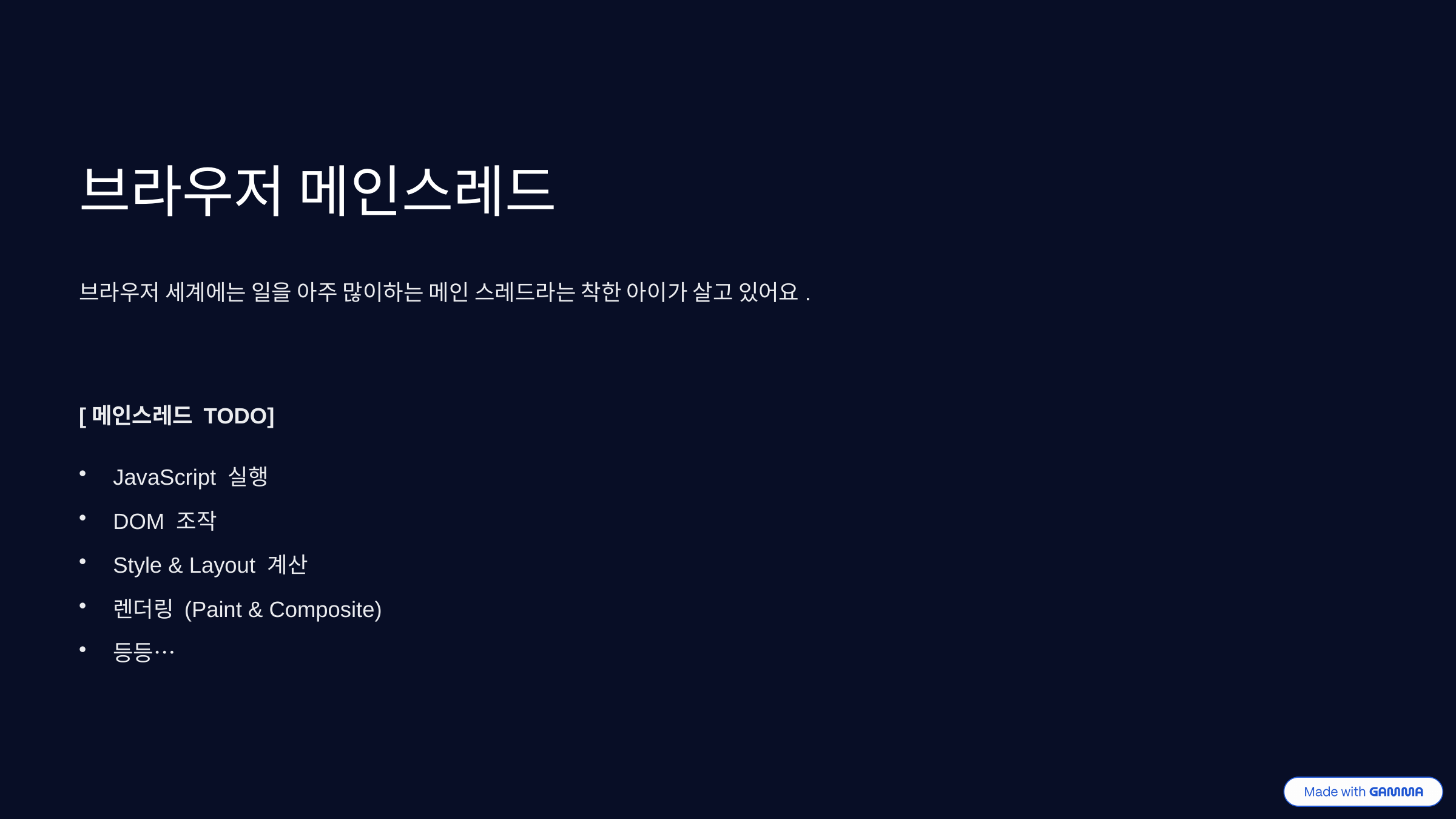

브라우저 메인스레드
브라우저 세계에는 일을 아주 많이하는 메인 스레드라는 착한 아이가 살고 있어요.

[메인스레드 TODO]
JavaScript 실행
DOM 조작
Style & Layout 계산
렌더링 (Paint & Composite)
등등…